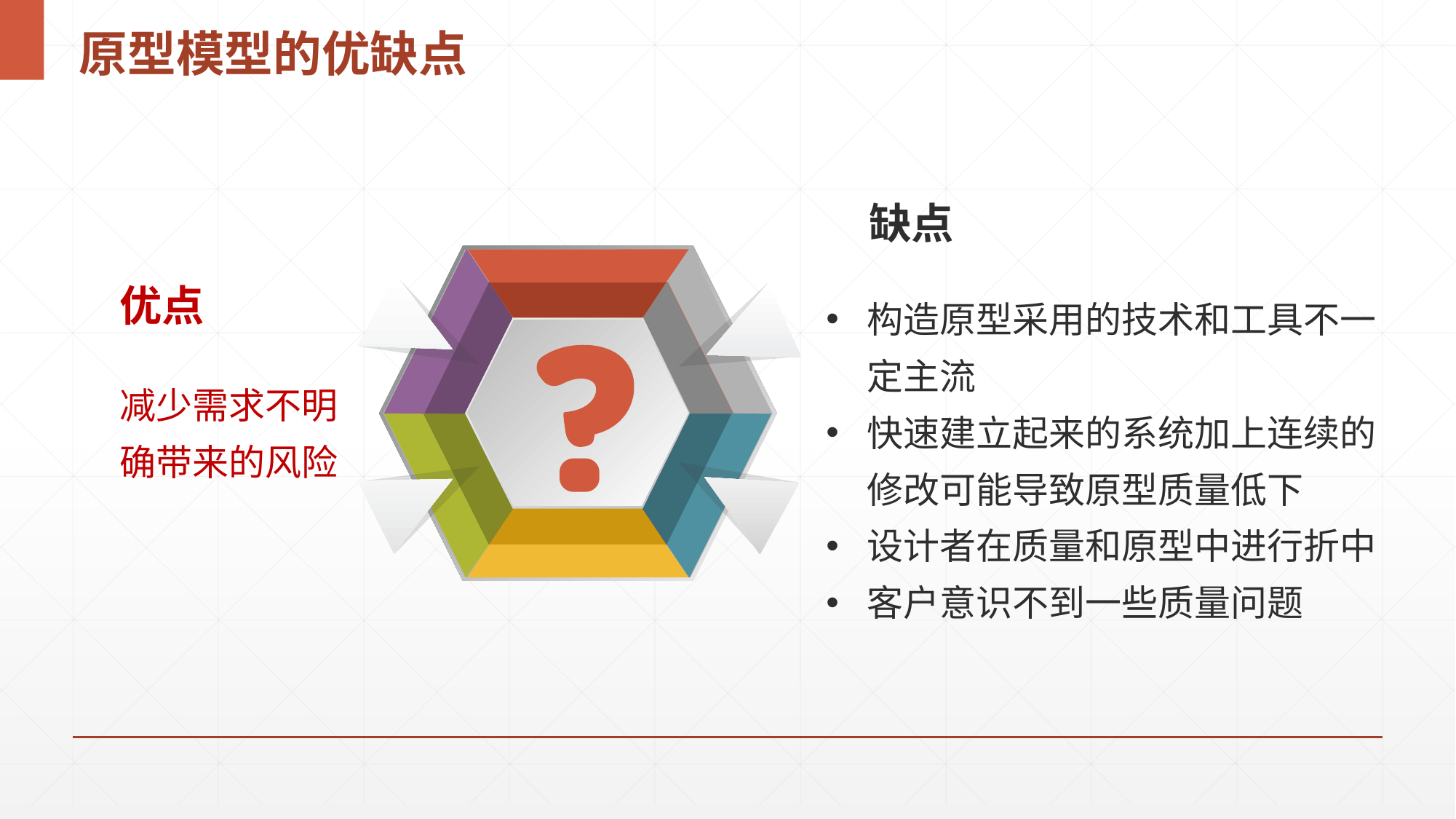

# 原型模型的优缺点
缺点

优点
减少需求不明确带来的风险
构造原型采用的技术和工具不一定主流
快速建立起来的系统加上连续的修改可能导致原型质量低下
设计者在质量和原型中进行折中
客户意识不到一些质量问题